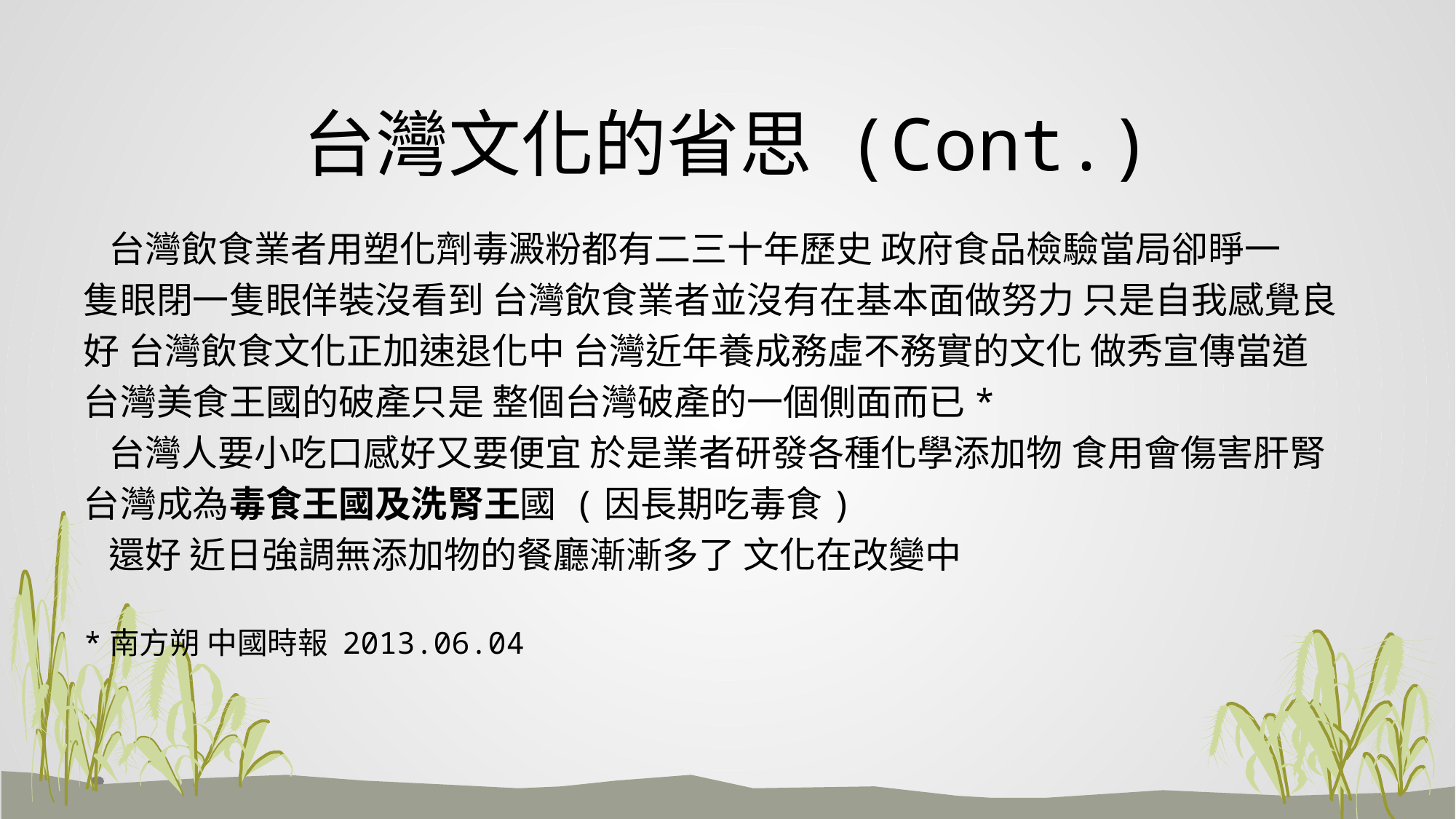

# 台灣文化的省思 (Cont.)
  台灣飲食業者用塑化劑毒澱粉都有二三十年歷史 政府食品檢驗當局卻睜一
隻眼閉一隻眼佯裝沒看到 台灣飲食業者並沒有在基本面做努力 只是自我感覺良
好 台灣飲食文化正加速退化中 台灣近年養成務虛不務實的文化 做秀宣傳當道
台灣美食王國的破產只是 整個台灣破產的一個側面而已*
  台灣人要小吃口感好又要便宜 於是業者研發各種化學添加物 食用會傷害肝腎
台灣成為毒食王國及洗腎王國 (因長期吃毒食)
  還好 近日強調無添加物的餐廳漸漸多了 文化在改變中

*南方朔 中國時報 2013.06.04